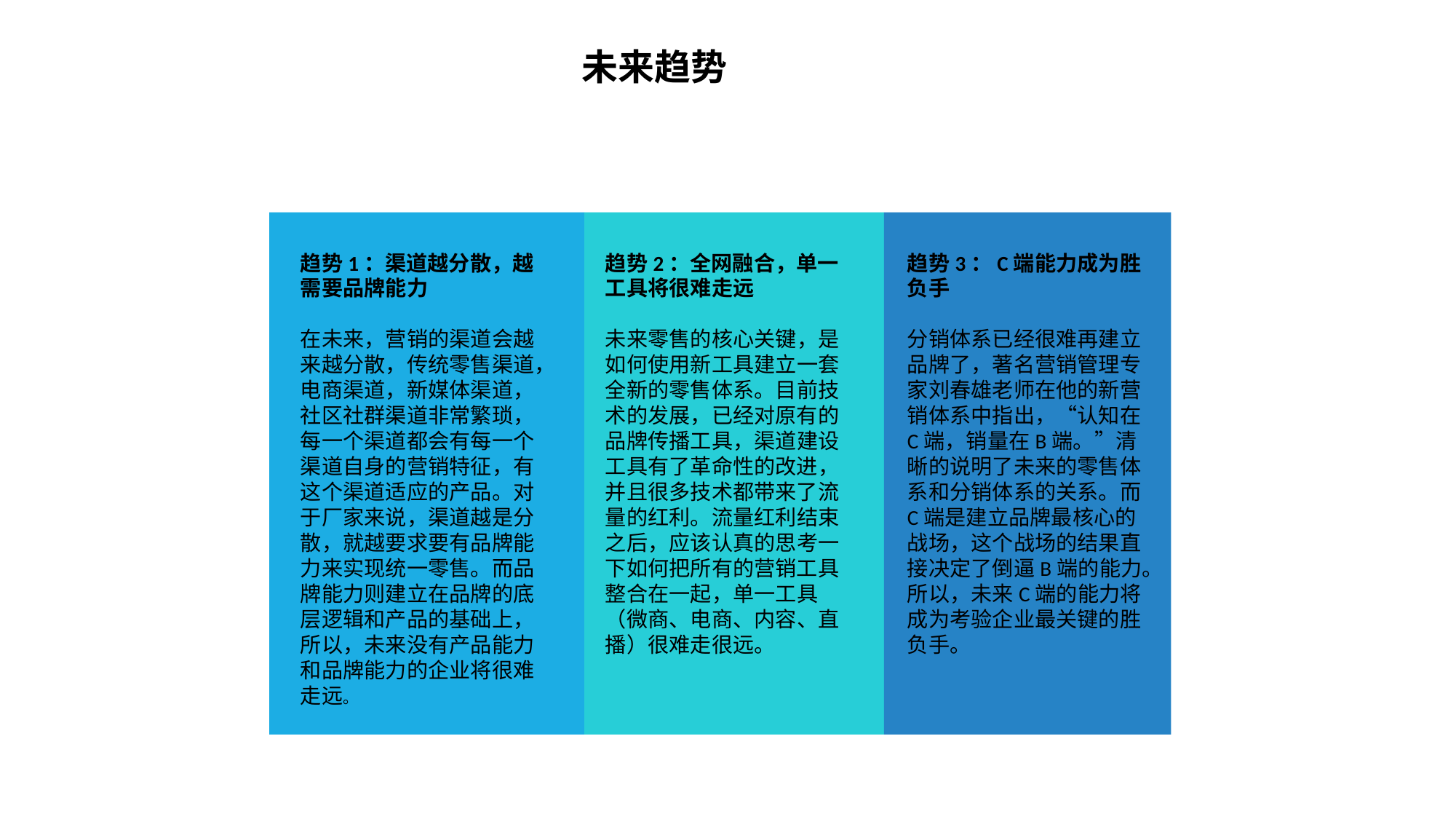

未来趋势

趋势1：渠道越分散，越需要品牌能力

在未来，营销的渠道会越来越分散，传统零售渠道，电商渠道，新媒体渠道，社区社群渠道非常繁琐，每一个渠道都会有每一个渠道自身的营销特征，有这个渠道适应的产品。对于厂家来说，渠道越是分散，就越要求要有品牌能力来实现统一零售。而品牌能力则建立在品牌的底层逻辑和产品的基础上，所以，未来没有产品能力和品牌能力的企业将很难走远。
趋势2：全网融合，单一工具将很难走远

未来零售的核心关键，是如何使用新工具建立一套全新的零售体系。目前技术的发展，已经对原有的品牌传播工具，渠道建设工具有了革命性的改进，并且很多技术都带来了流量的红利。流量红利结束之后，应该认真的思考一下如何把所有的营销工具整合在一起，单一工具（微商、电商、内容、直播）很难走很远。
趋势3：C端能力成为胜负手

分销体系已经很难再建立品牌了，著名营销管理专家刘春雄老师在他的新营销体系中指出，“认知在C端，销量在B端。”清晰的说明了未来的零售体系和分销体系的关系。而C端是建立品牌最核心的战场，这个战场的结果直接决定了倒逼B端的能力。所以，未来C端的能力将成为考验企业最关键的胜负手。